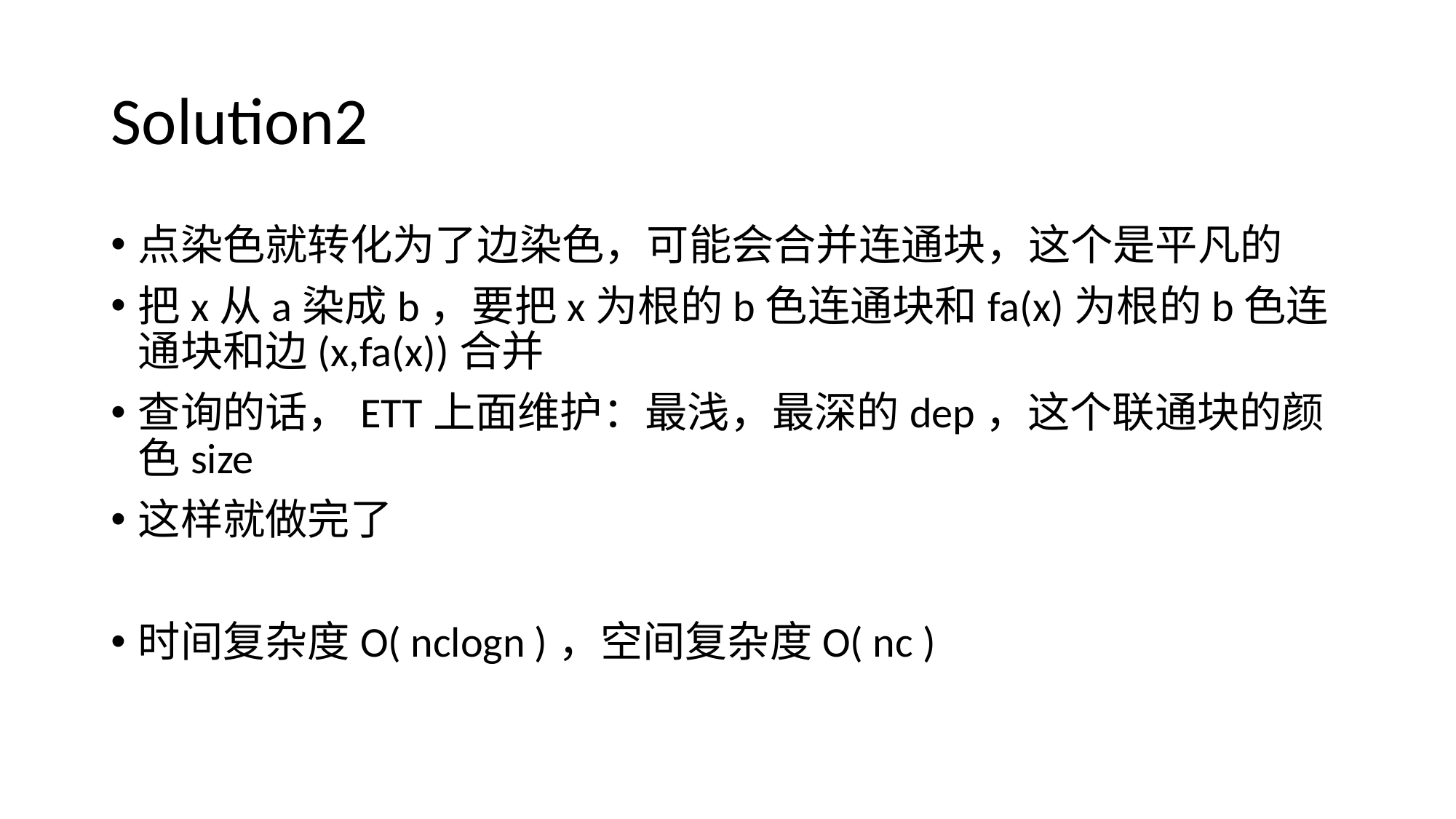

# Solution2
点染色就转化为了边染色，可能会合并连通块，这个是平凡的
把x从a染成b，要把x为根的b色连通块和fa(x)为根的b色连通块和边(x,fa(x))合并
查询的话，ETT上面维护：最浅，最深的dep，这个联通块的颜色size
这样就做完了

时间复杂度O( nclogn )，空间复杂度O( nc )